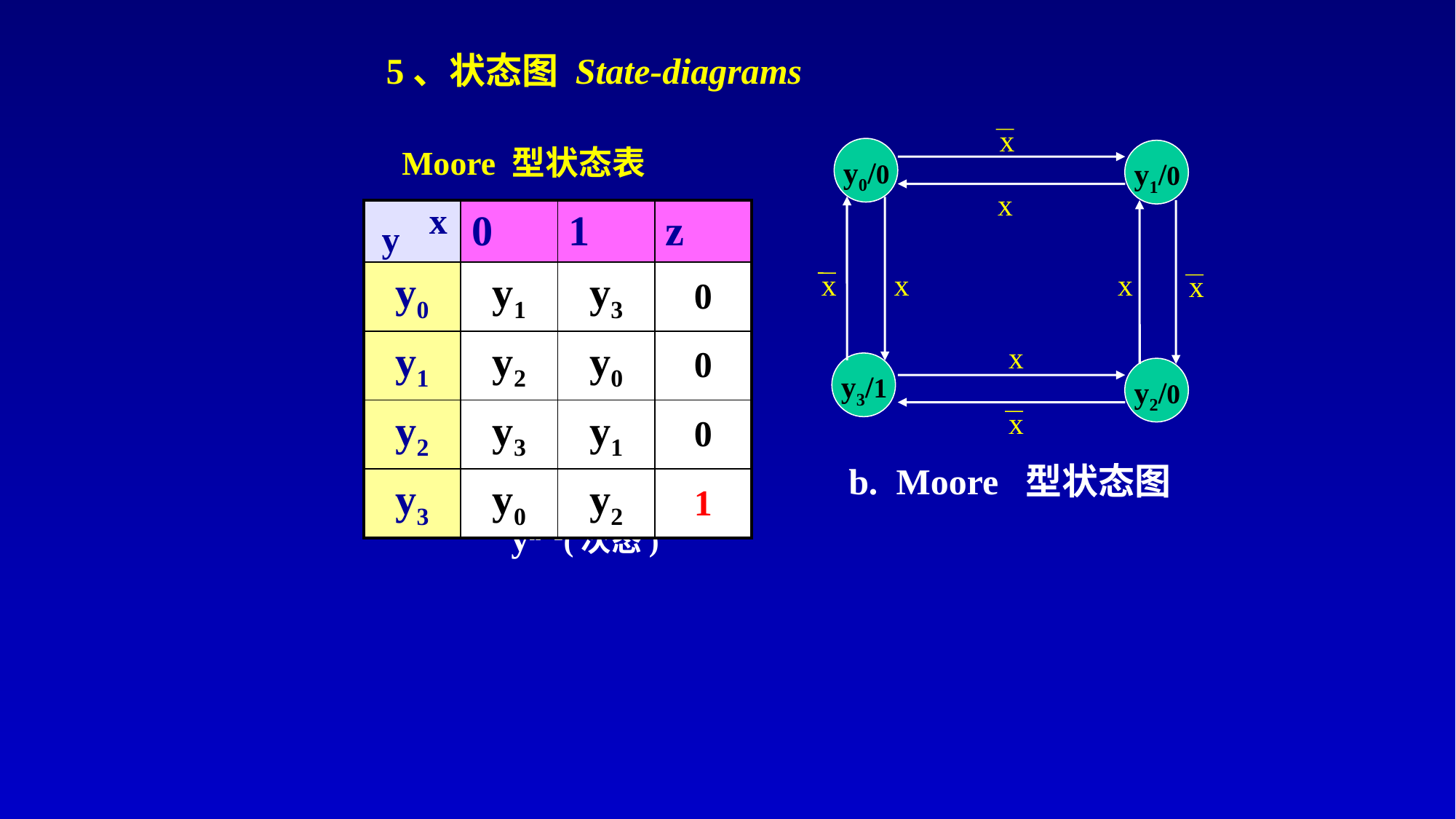

# 5、状态图 State-diagrams
x

Moore 型状态表
x

y

y0/0

y1/0
x

x

x
|  | 0 | 1 | z |
| --- | --- | --- | --- |
| y0 | y1 | y3 | 0 |
| y1 | y2 | y0 | 0 |
| y2 | y3 | y1 | 0 |
| y3 | y0 | y2 | 1 |

x

x

x

y3/1

y2/0
x

b.  Moore  型状态图
yn+1(次态)